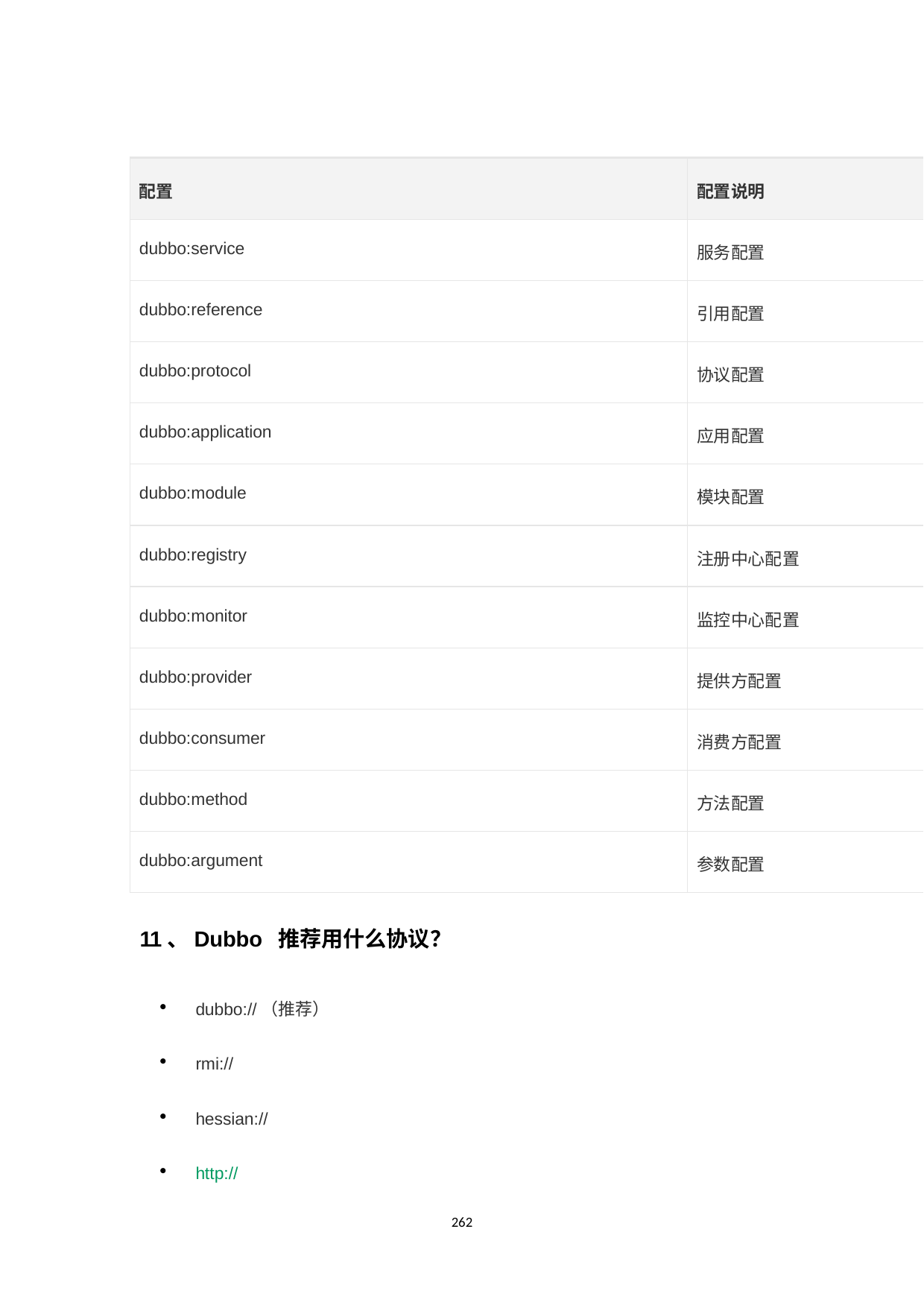

| 配置 | 配置说明 |
| --- | --- |
| dubbo:service | 服务配置 |
| dubbo:reference | 引用配置 |
| dubbo:protocol | 协议配置 |
| dubbo:application | 应用配置 |
| dubbo:module | 模块配置 |
| dubbo:registry | 注册中心配置 |
| dubbo:monitor | 监控中心配置 |
| dubbo:provider | 提供方配置 |
| dubbo:consumer | 消费方配置 |
| dubbo:method | 方法配置 |
| dubbo:argument | 参数配置 |
11、Dubbo 推荐用什么协议？

dubbo://（推荐）

rmi://

hessian://

http://
262